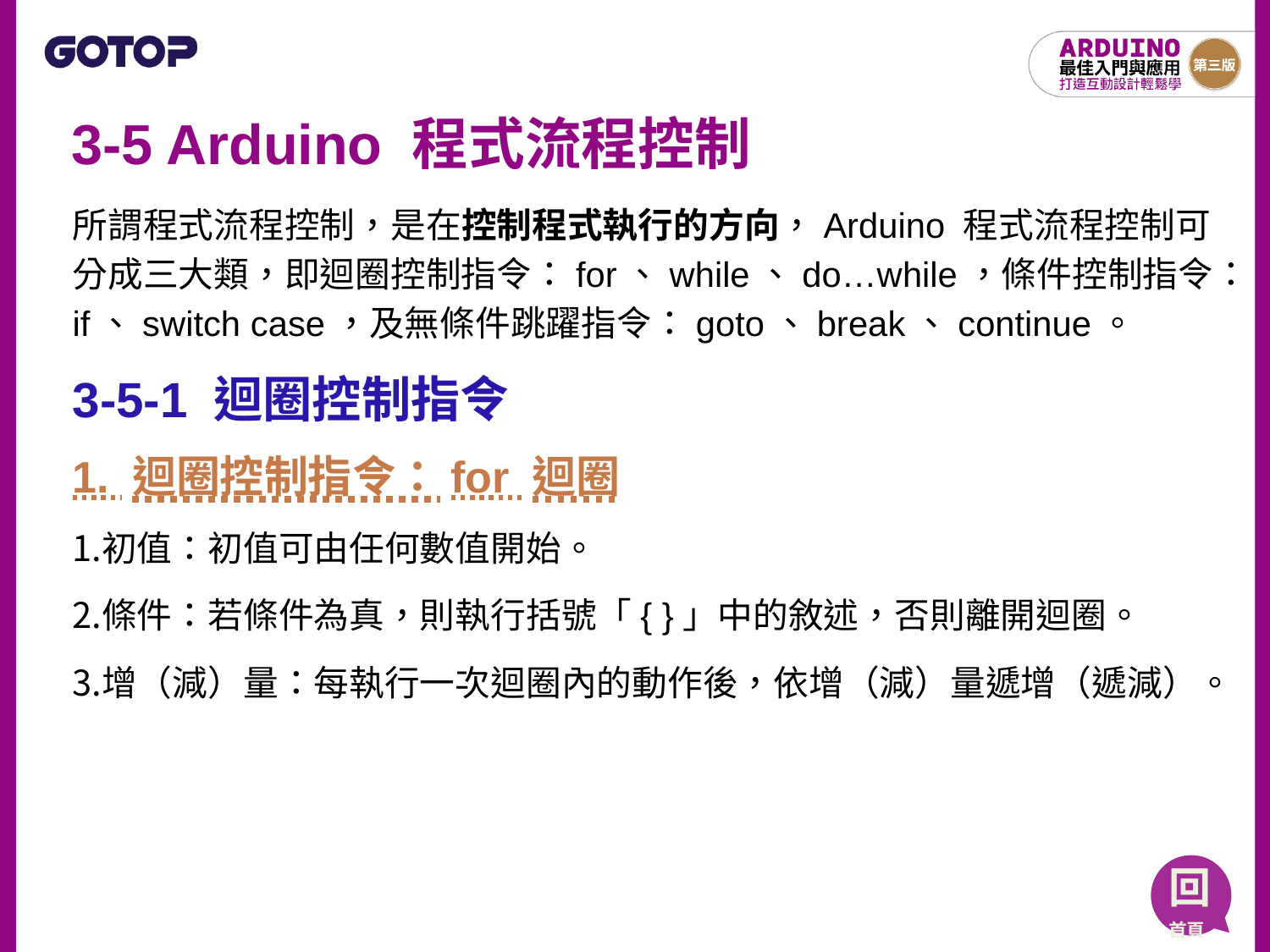

# 3-5 Arduino 程式流程控制
所謂程式流程控制，是在控制程式執行的方向，Arduino 程式流程控制可分成三大類，即迴圈控制指令：for、while、do…while，條件控制指令：if、switch case，及無條件跳躍指令：goto、break、continue。
3-5-1 迴圈控制指令
1. 迴圈控制指令：for 迴圈
初值：初值可由任何數值開始。
條件：若條件為真，則執行括號「{ }」中的敘述，否則離開迴圈。
增（減）量：每執行一次迴圈內的動作後，依增（減）量遞增（遞減）。